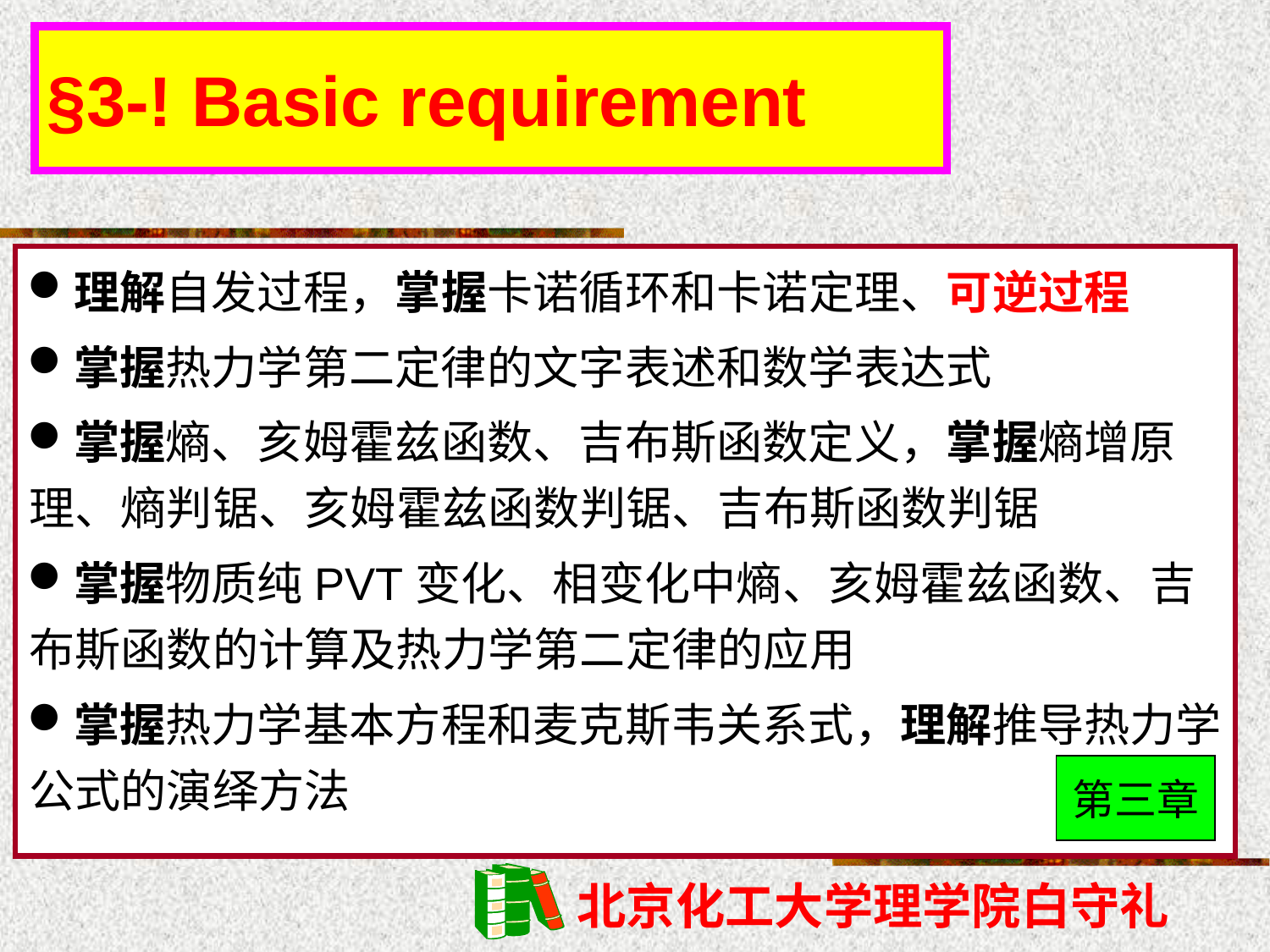

§3-! Basic requirement
理解自发过程，掌握卡诺循环和卡诺定理、可逆过程
掌握热力学第二定律的文字表述和数学表达式
掌握熵、亥姆霍兹函数、吉布斯函数定义，掌握熵增原理、熵判锯、亥姆霍兹函数判锯、吉布斯函数判锯
掌握物质纯PVT变化、相变化中熵、亥姆霍兹函数、吉布斯函数的计算及热力学第二定律的应用
掌握热力学基本方程和麦克斯韦关系式，理解推导热力学公式的演绎方法
第三章